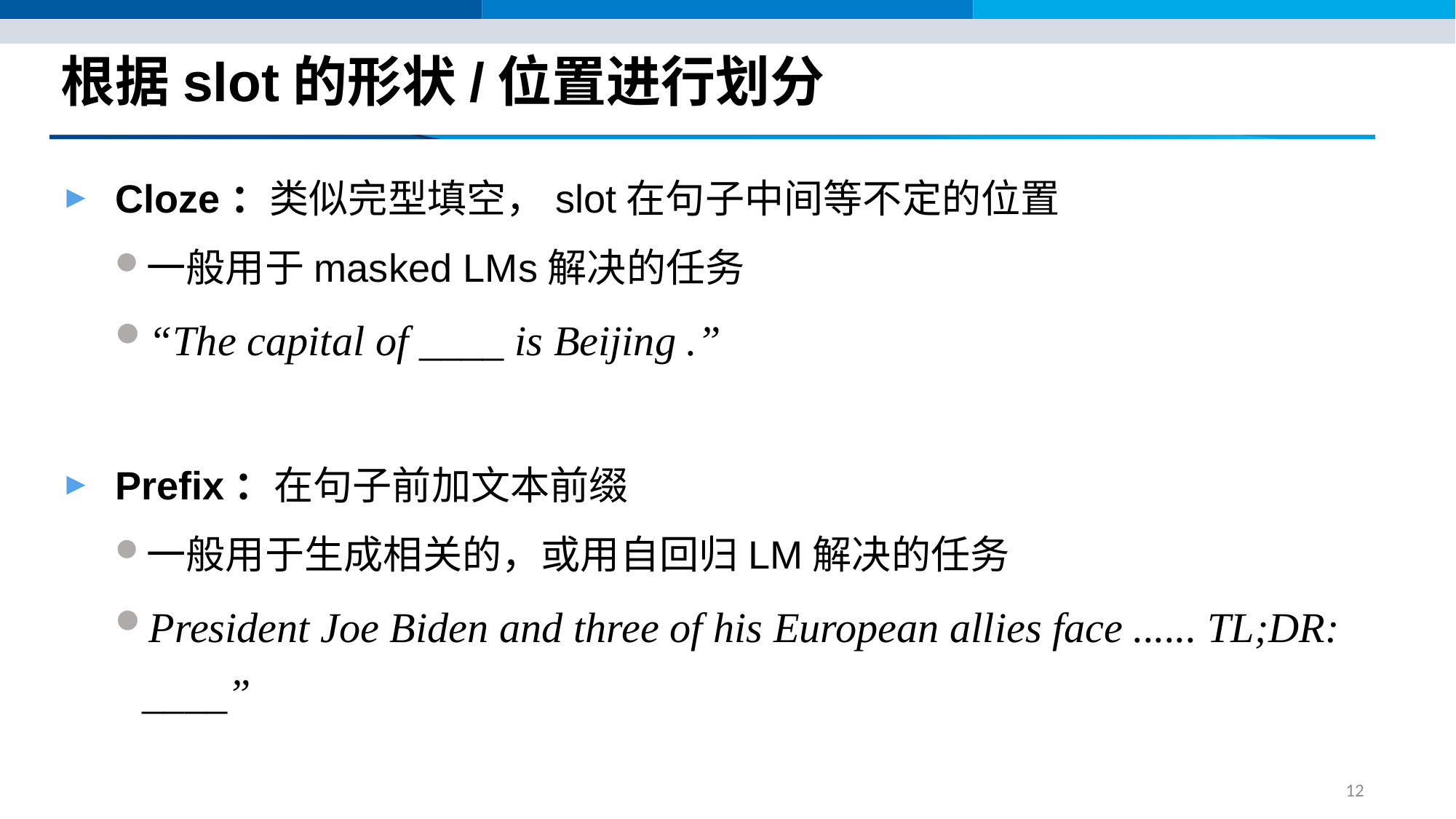

# 根据slot的形状/位置进行划分
Cloze：类似完型填空，slot在句子中间等不定的位置
一般用于masked LMs解决的任务
“The capital of ____ is Beijing .”

Prefix：在句子前加文本前缀
一般用于生成相关的，或用自回归LM解决的任务
President Joe Biden and three of his European allies face ...... TL;DR: ____”

12